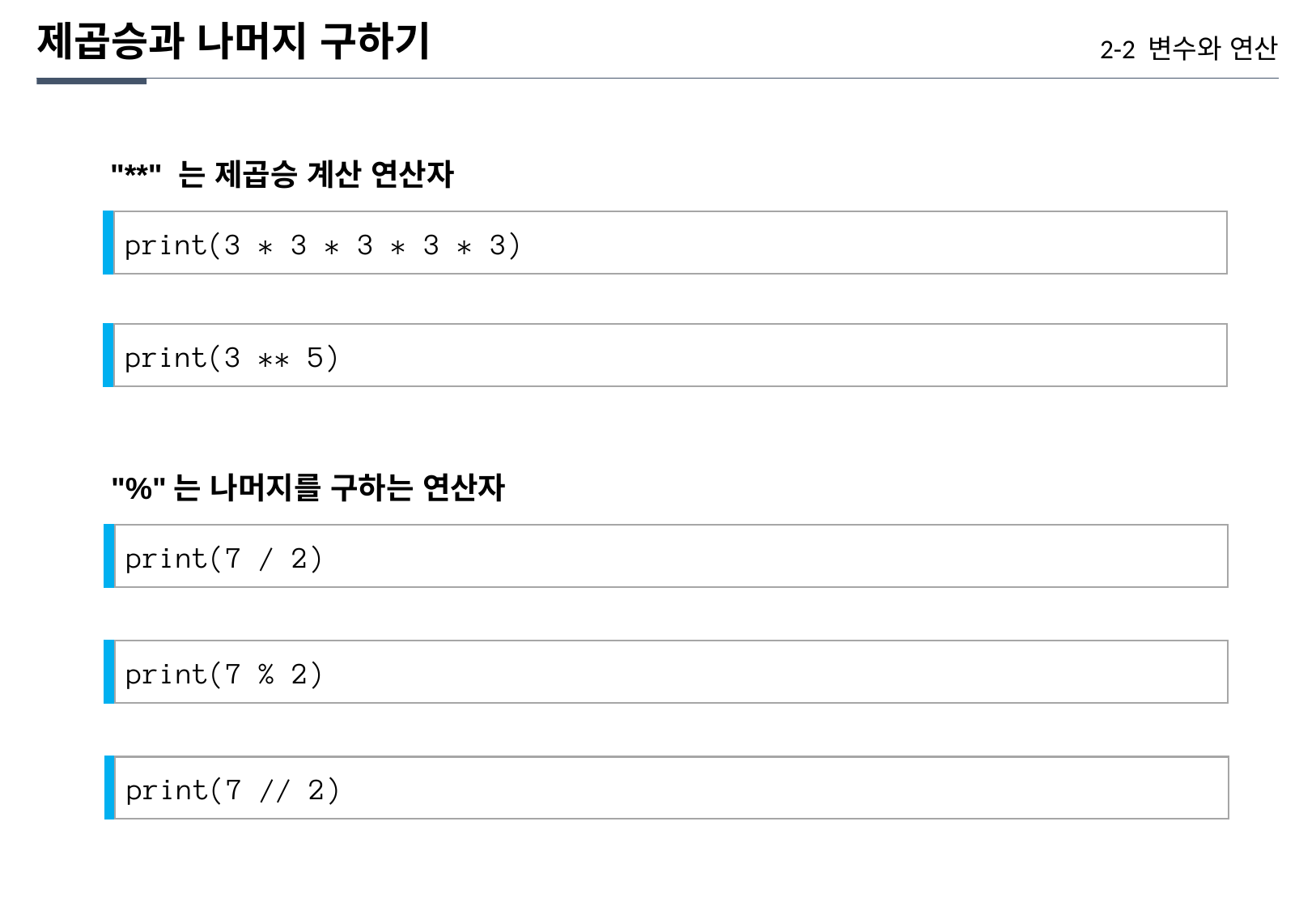

제곱승과 나머지 구하기
2-2 변수와 연산
"**" 는 제곱승 계산 연산자

print(3 * 3 * 3 * 3 * 3)

print(3 ** 5)
"%"는 나머지를 구하는 연산자

print(7 / 2)

print(7 % 2)

print(7 // 2)